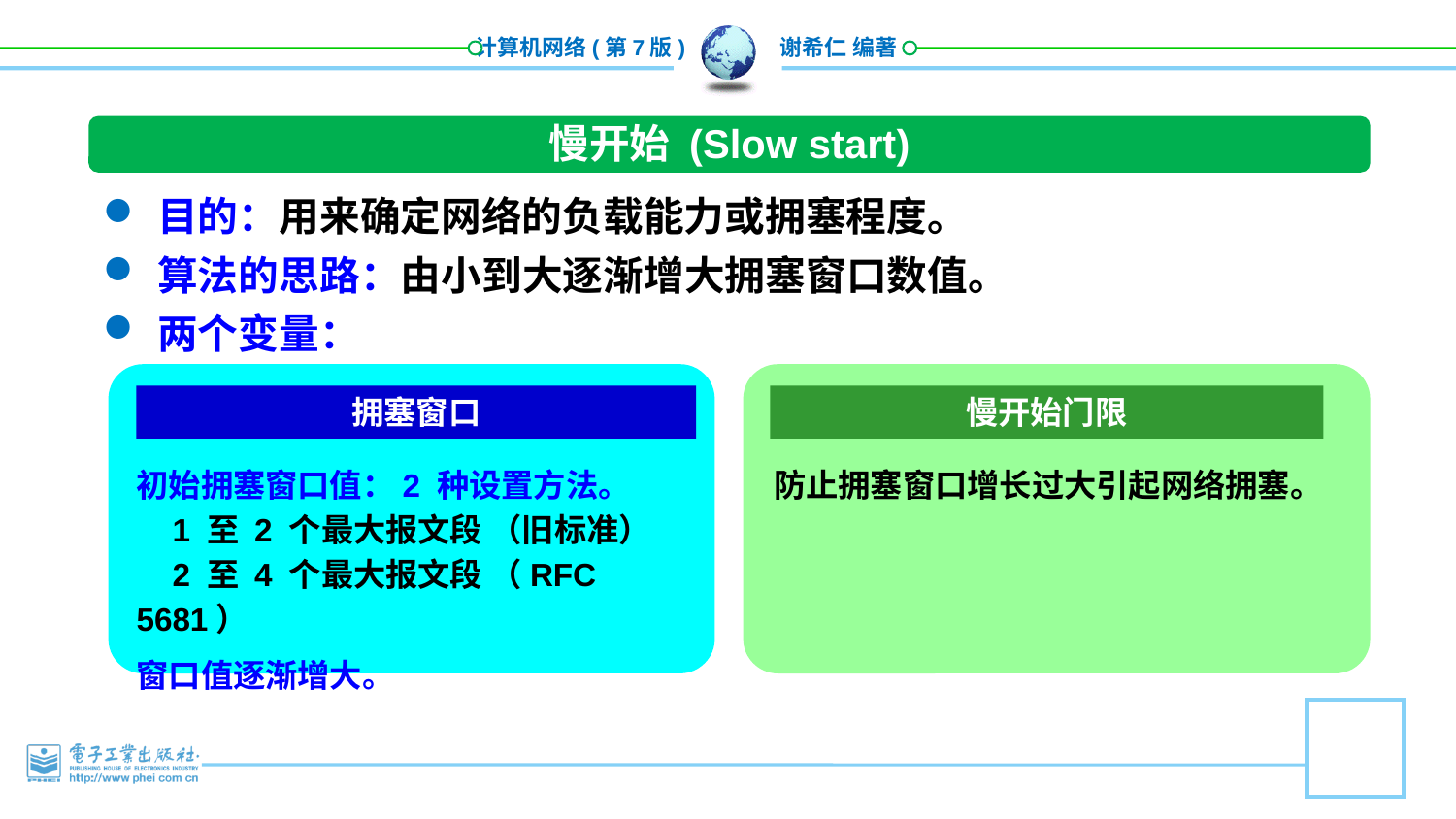

慢开始 (Slow start)

目的：用来确定网络的负载能力或拥塞程度。
算法的思路：由小到大逐渐增大拥塞窗口数值。
两个变量：

拥塞窗口
慢开始门限
初始拥塞窗口值：2 种设置方法。
    1 至 2 个最大报文段 （旧标准）
    2 至 4 个最大报文段 （RFC 5681）
窗口值逐渐增大。
防止拥塞窗口增长过大引起网络拥塞。